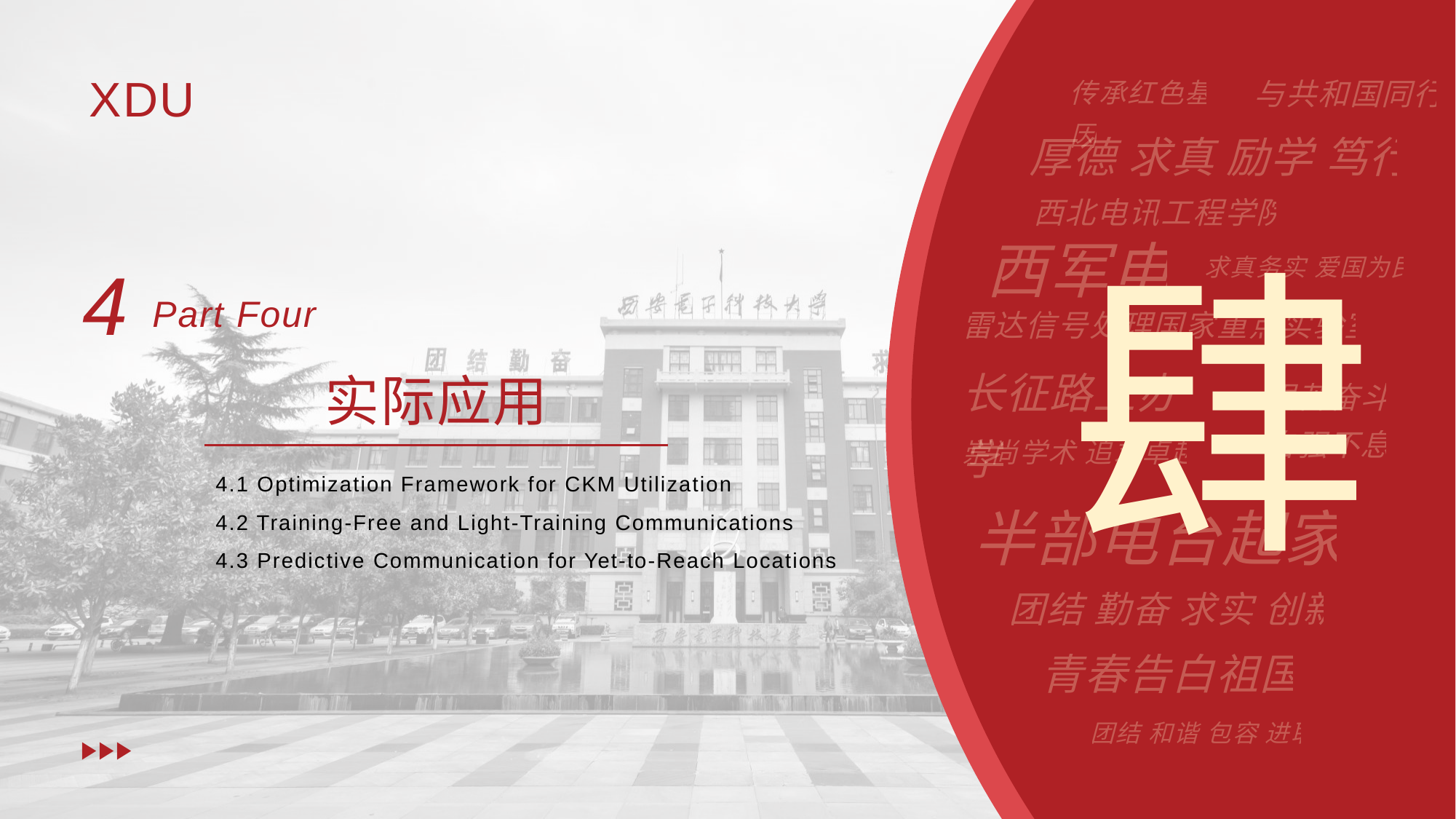

4
Part Four
实际应用

肆
4.1 Optimization Framework for CKM Utilization
4.2 Training-Free and Light-Training Communications
4.3 Predictive Communication for Yet-to-Reach Locations